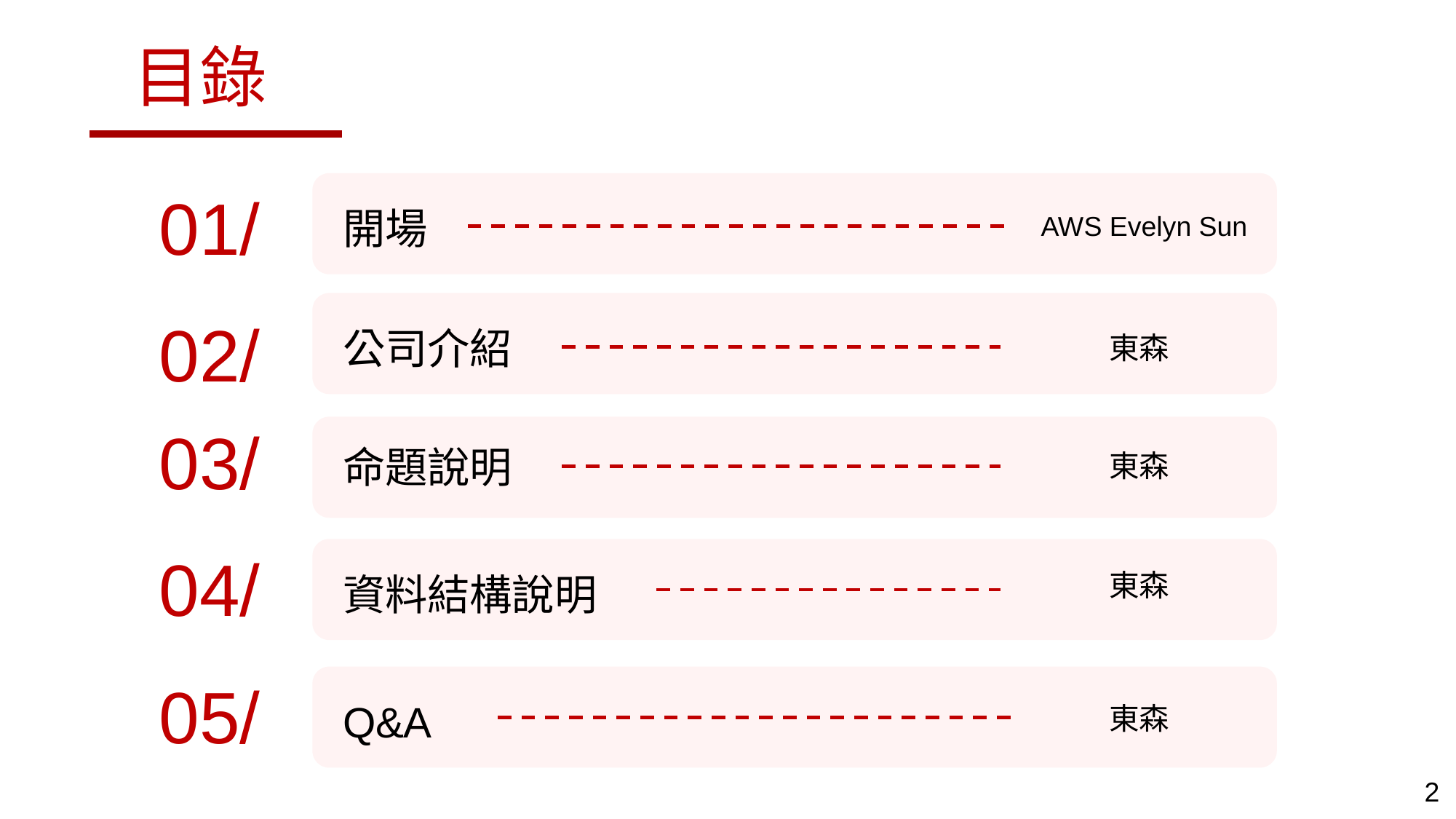

目錄
01/

開場
AWS Evelyn Sun
02/

公司介紹
東森
03/

命題說明
東森
04/

東森
資料結構說明
05/

東森
Q&A
2